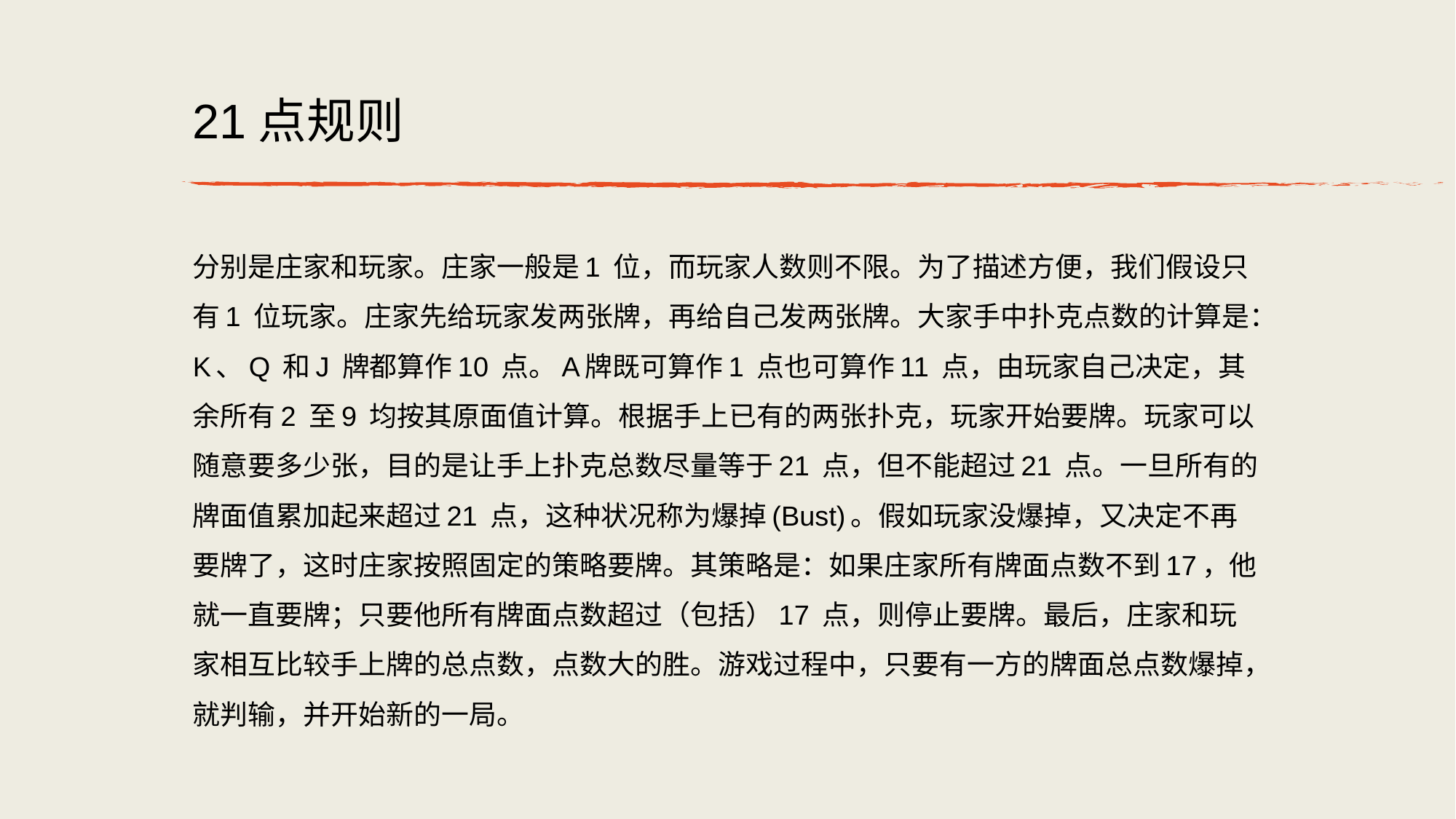

# 21点规则
分别是庄家和玩家。庄家⼀般是1 位，⽽玩家⼈数则不限。为了描述⽅便，我们假设只有1 位玩家。庄家先给玩家发两张牌，再给⾃⼰发两张牌。⼤家⼿中扑克点数的计算是：K、Q 和J 牌都算作10 点。A牌既可算作1 点也可算作11 点，由玩家⾃⼰决定，其余所有2 ⾄9 均按其原⾯值计算。根据⼿上已有的两张扑克，玩家开始要牌。玩家可以随意要多少张，⽬的是让⼿上扑克总数尽量等于21 点，但不能超过21 点。⼀旦所有的牌⾯值累加起来超过21 点，这种状况称为爆掉(Bust)。假如玩家没爆掉，又决定不再要牌了，这时庄家按照固定的策略要牌。其策略是：如果庄家所有牌⾯点数不到17，他就⼀直要牌；只要他所有牌⾯点数超过（包括）17 点，则停⽌要牌。最后，庄家和玩家相互⽐较⼿上牌的总点数，点数⼤的胜。游戏过程中，只要有⼀⽅的牌⾯总点数爆掉，就判输，并开始新的⼀局。